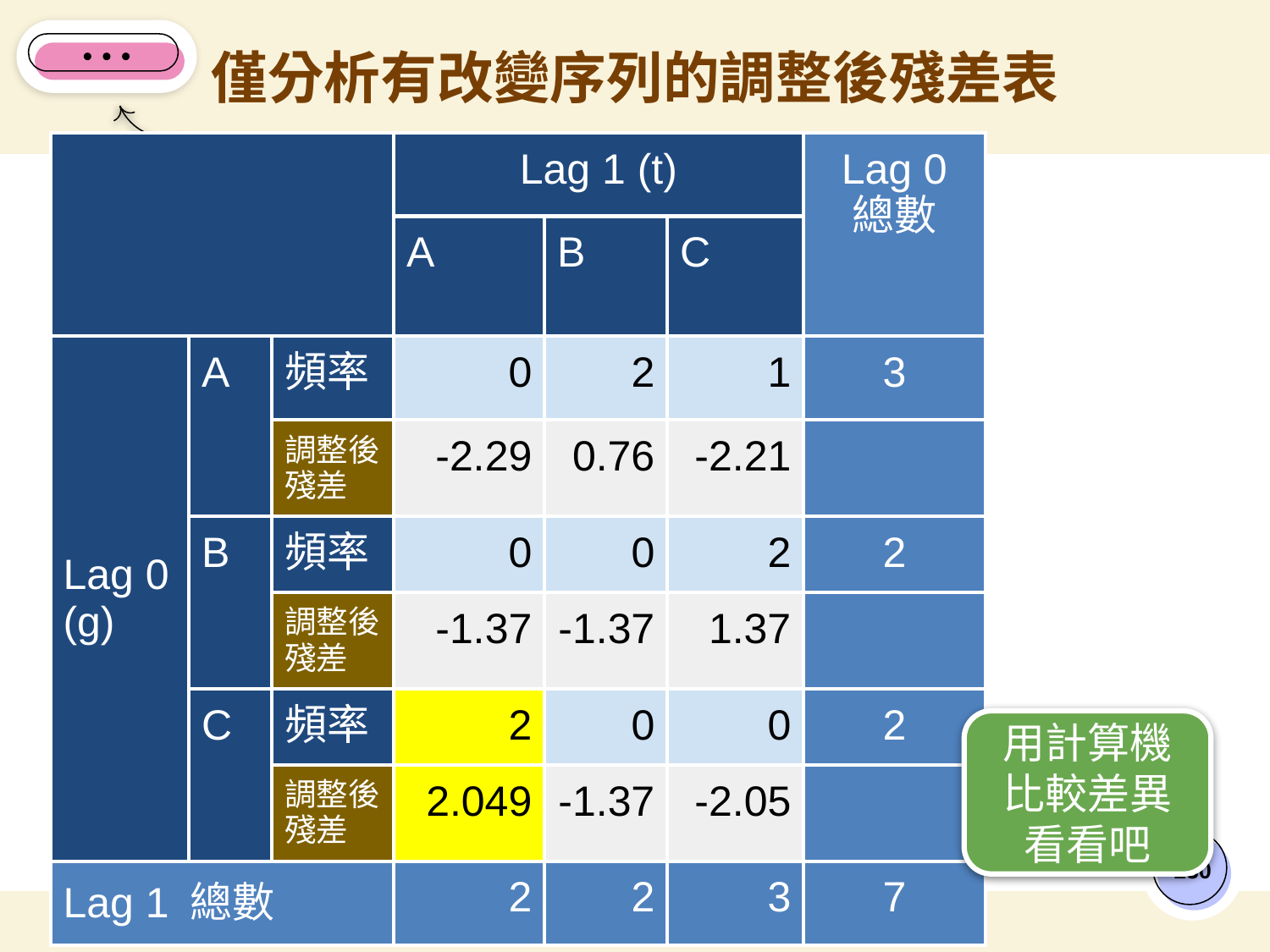

# 僅分析有改變序列的調整後殘差表
|  |  |  | Lag 1 (t) |  |  | Lag 0 總數 |
| --- | --- | --- | --- | --- | --- | --- |
|  |  |  | A | B | C |  |
| Lag 0 (g) | A | 頻率 | 0 | 2 | 1 | 3 |
|  |  | 調整後殘差 | -2.29 | 0.76 | -2.21 |  |
|  | B | 頻率 | 0 | 0 | 2 | 2 |
|  |  | 調整後殘差 | -1.37 | -1.37 | 1.37 |  |
|  | C | 頻率 | 2 | 0 | 0 | 2 |
|  |  | 調整後殘差 | 2.049 | -1.37 | -2.05 |  |
| Lag 1 總數 |  |  | 2 | 2 | 3 | 7 |

用計算機
比較差異
看看吧
130